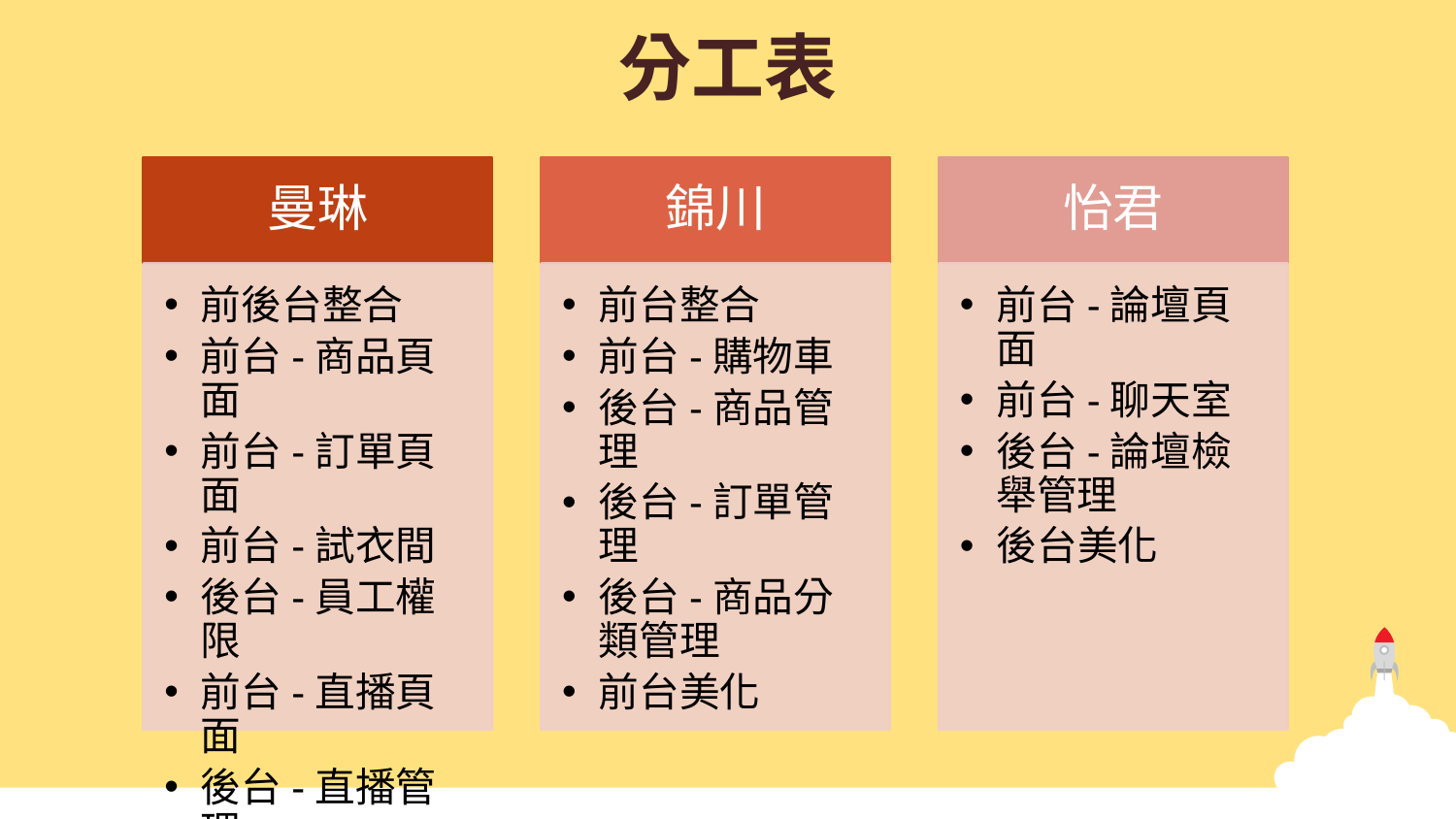

分工表

曼琳

錦川

怡君

前後台整合
前台-商品頁面
前台-訂單頁面
前台-試衣間
後台-員工權限
前台-直播頁面
後台-直播管理

前台整合
前台-購物車
後台-商品管理
後台-訂單管理
後台-商品分類管理
前台美化

前台-論壇頁面
前台-聊天室
後台-論壇檢舉管理
後台美化